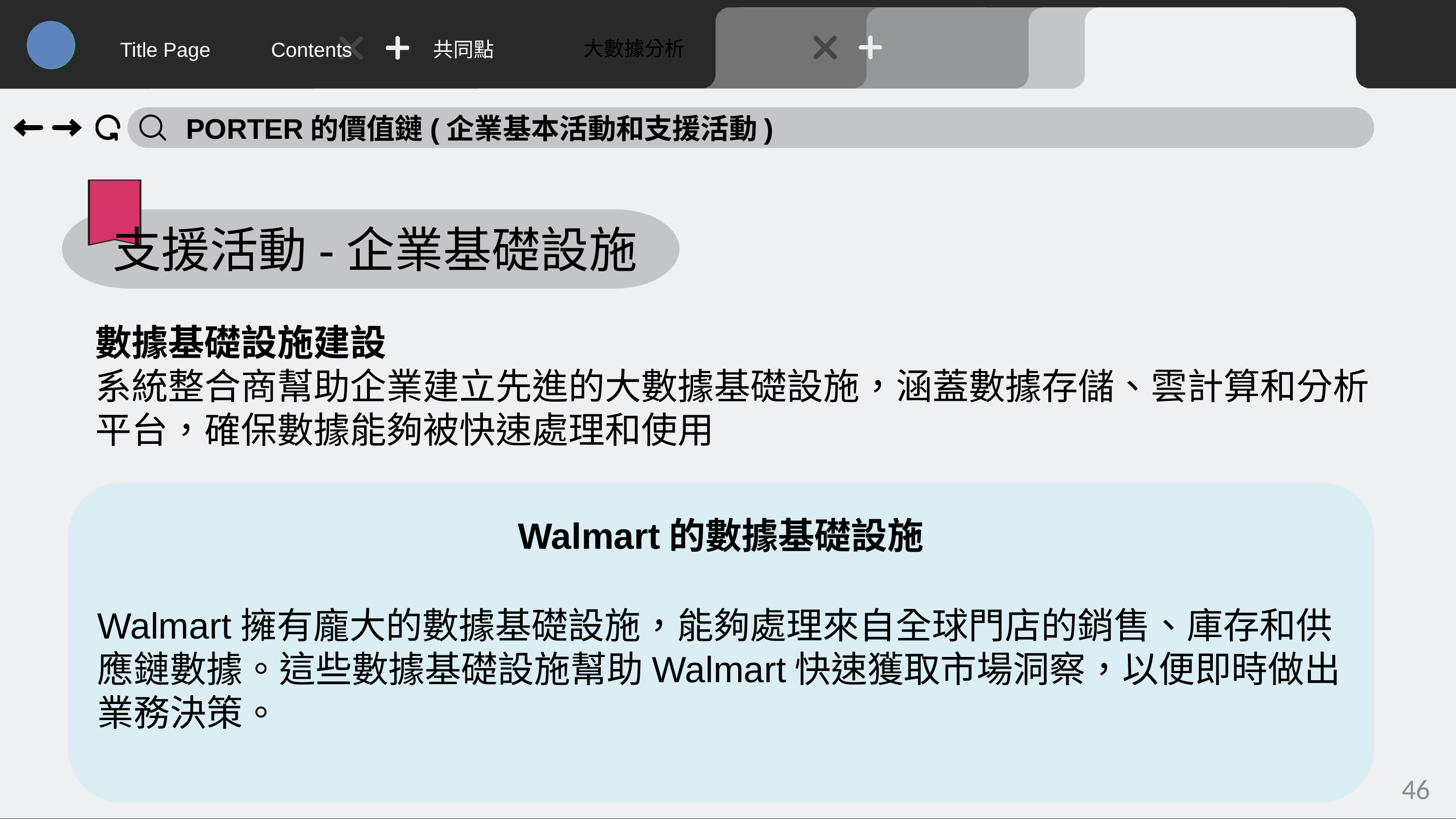

大數據分析
Title Page
Contents
共同點

PORTER的價值鏈(企業基本活動和支援活動)

支援活動-企業基礎設施
數據基礎設施建設
系統整合商幫助企業建立先進的大數據基礎設施，涵蓋數據存儲、雲計算和分析平台，確保數據能夠被快速處理和使用

Walmart的數據基礎設施
Walmart擁有龐大的數據基礎設施，能夠處理來自全球門店的銷售、庫存和供應鏈數據。這些數據基礎設施幫助Walmart快速獲取市場洞察，以便即時做出業務決策。
46
46